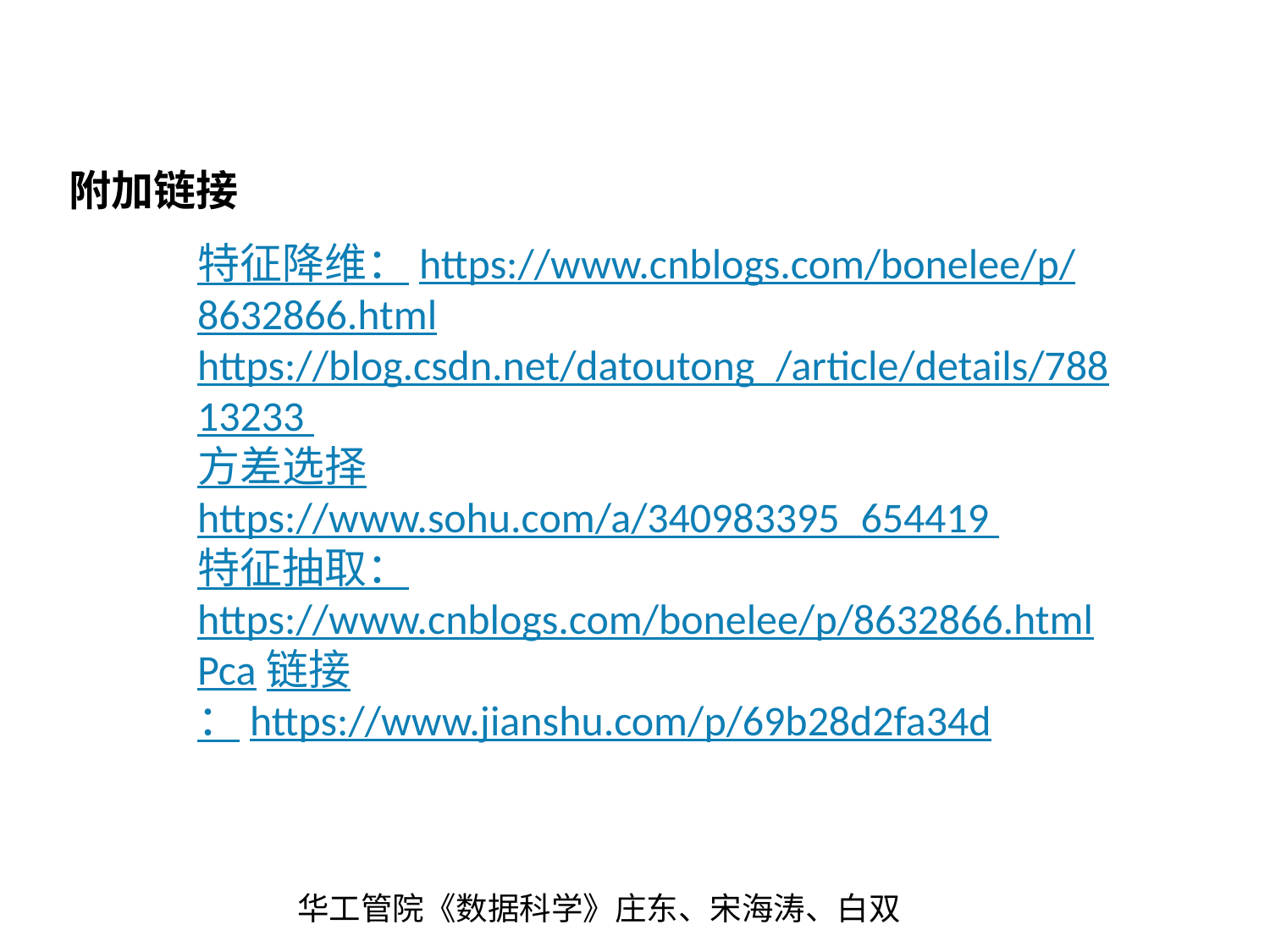

附加链接
特征降维：https://www.cnblogs.com/bonelee/p/8632866.html https://blog.csdn.net/datoutong_/article/details/78813233
方差选择 https://www.sohu.com/a/340983395_654419
特征抽取： https://www.cnblogs.com/bonelee/p/8632866.html Pca链接 ：https://www.jianshu.com/p/69b28d2fa34d
华工管院《数据科学》庄东、宋海涛、白双